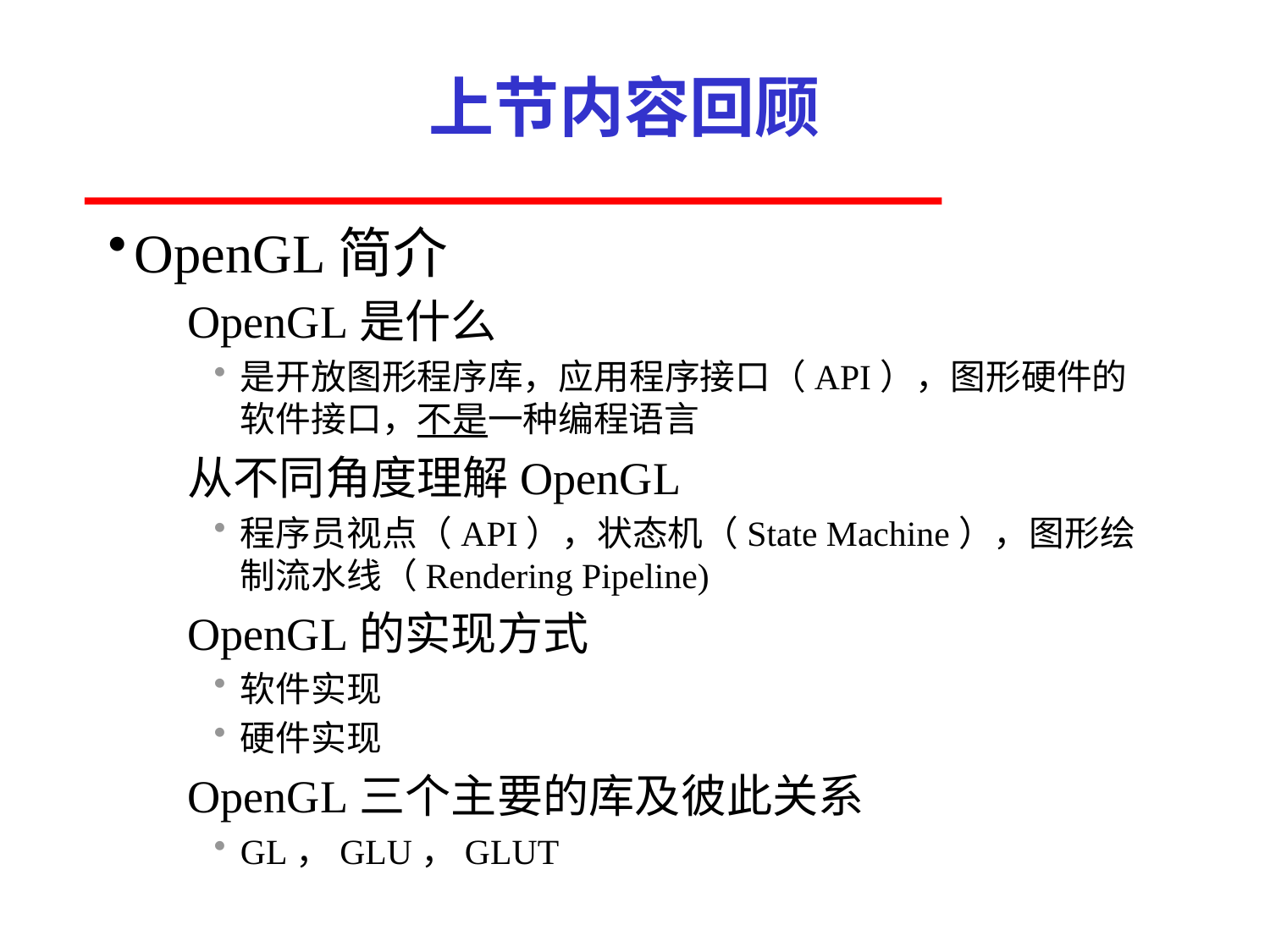

# 上节内容回顾
OpenGL简介
OpenGL是什么
是开放图形程序库，应用程序接口（API），图形硬件的软件接口，不是一种编程语言
从不同角度理解OpenGL
程序员视点（API），状态机（State Machine），图形绘制流水线（Rendering Pipeline)
OpenGL的实现方式
软件实现
硬件实现
OpenGL三个主要的库及彼此关系
GL，GLU，GLUT
2